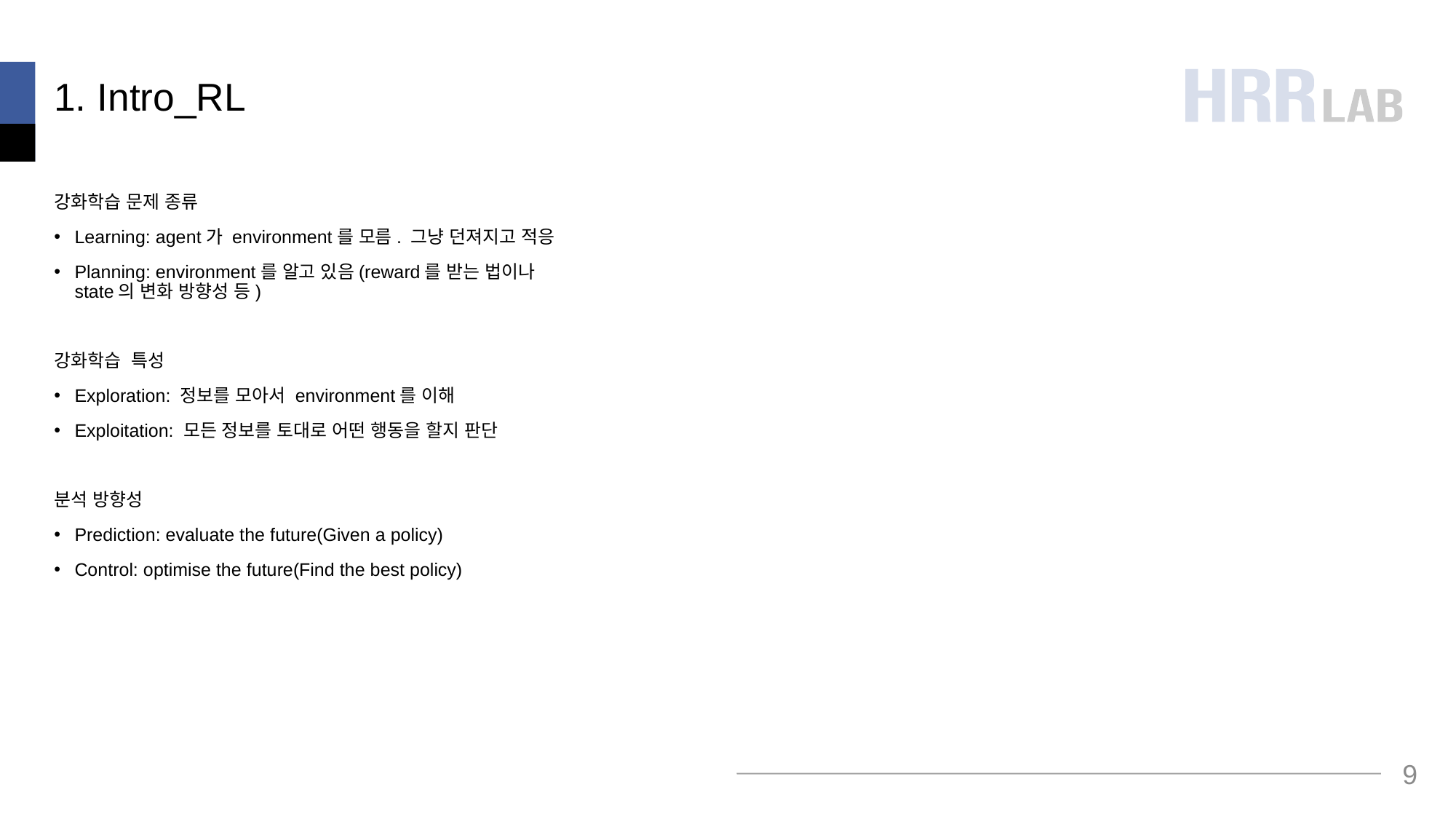

# 1. Intro_RL
강화학습 문제 종류
Learning: agent가 environment를 모름. 그냥 던져지고 적응
Planning: environment를 알고 있음(reward를 받는 법이나 state의 변화 방향성 등)

강화학습  특성
Exploration: 정보를 모아서 environment를 이해
Exploitation: 모든 정보를 토대로 어떤 행동을 할지 판단

분석 방향성
Prediction: evaluate the future(Given a policy)
Control: optimise the future(Find the best policy)
9